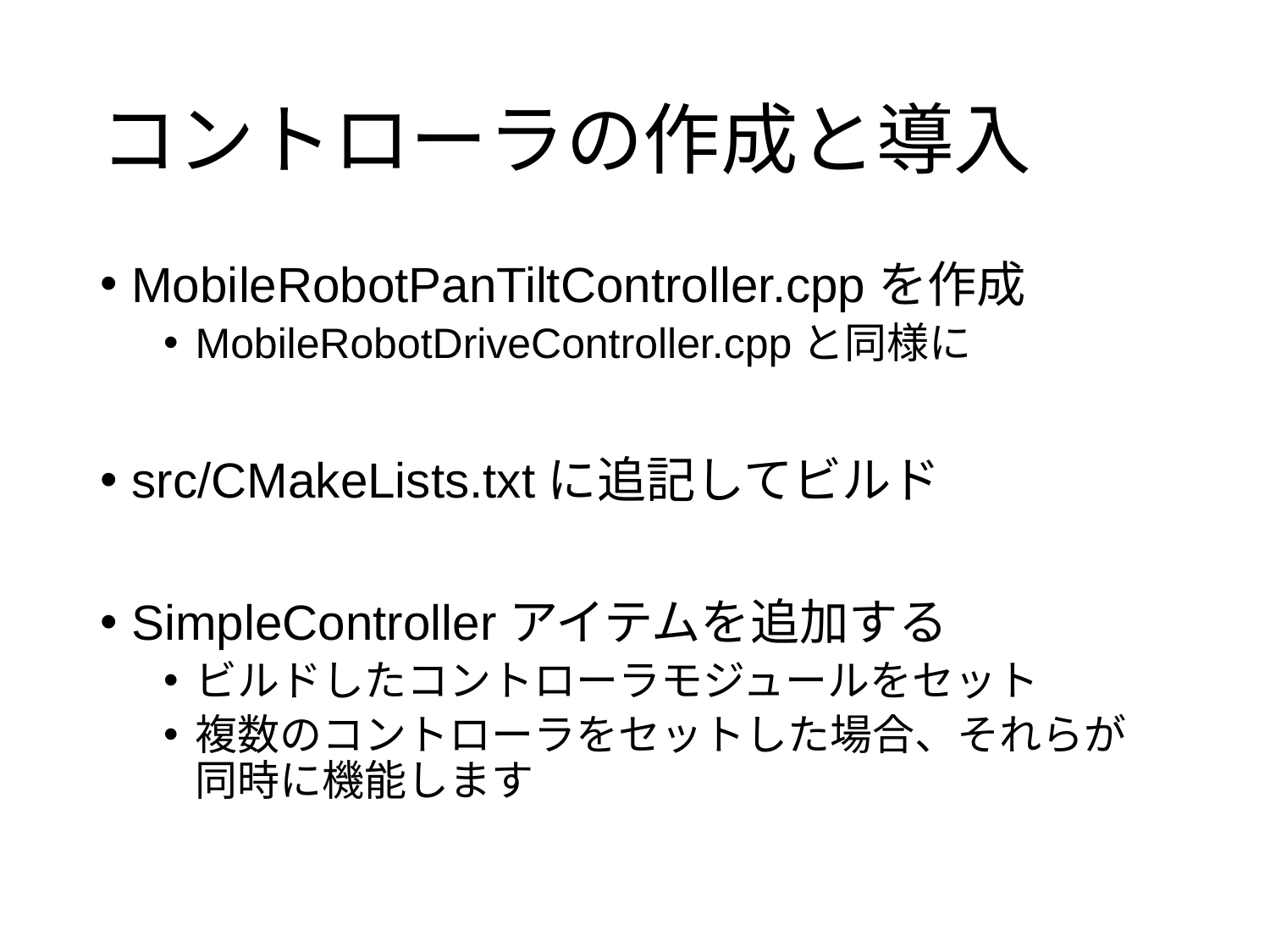

# コントローラの作成と導入
MobileRobotPanTiltController.cppを作成
MobileRobotDriveController.cppと同様に

src/CMakeLists.txtに追記してビルド

SimpleControllerアイテムを追加する
ビルドしたコントローラモジュールをセット
複数のコントローラをセットした場合、それらが同時に機能します